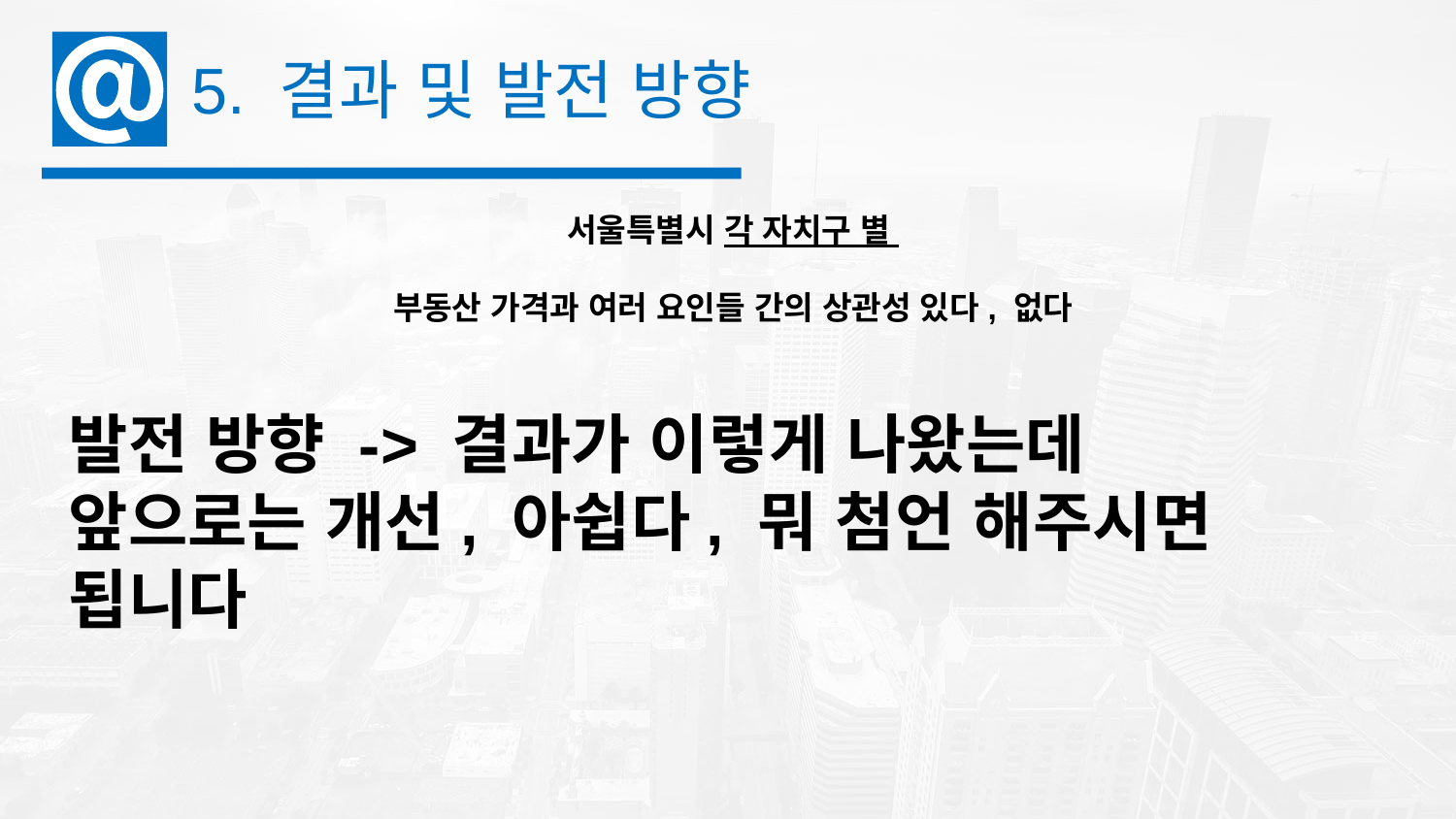

5. 결과 및 발전 방향

서울특별시 각 자치구 별

부동산 가격과 여러 요인들 간의 상관성 있다, 없다

발전 방향 -> 결과가 이렇게 나왔는데
앞으로는 개선, 아쉽다, 뭐 첨언 해주시면 됩니다